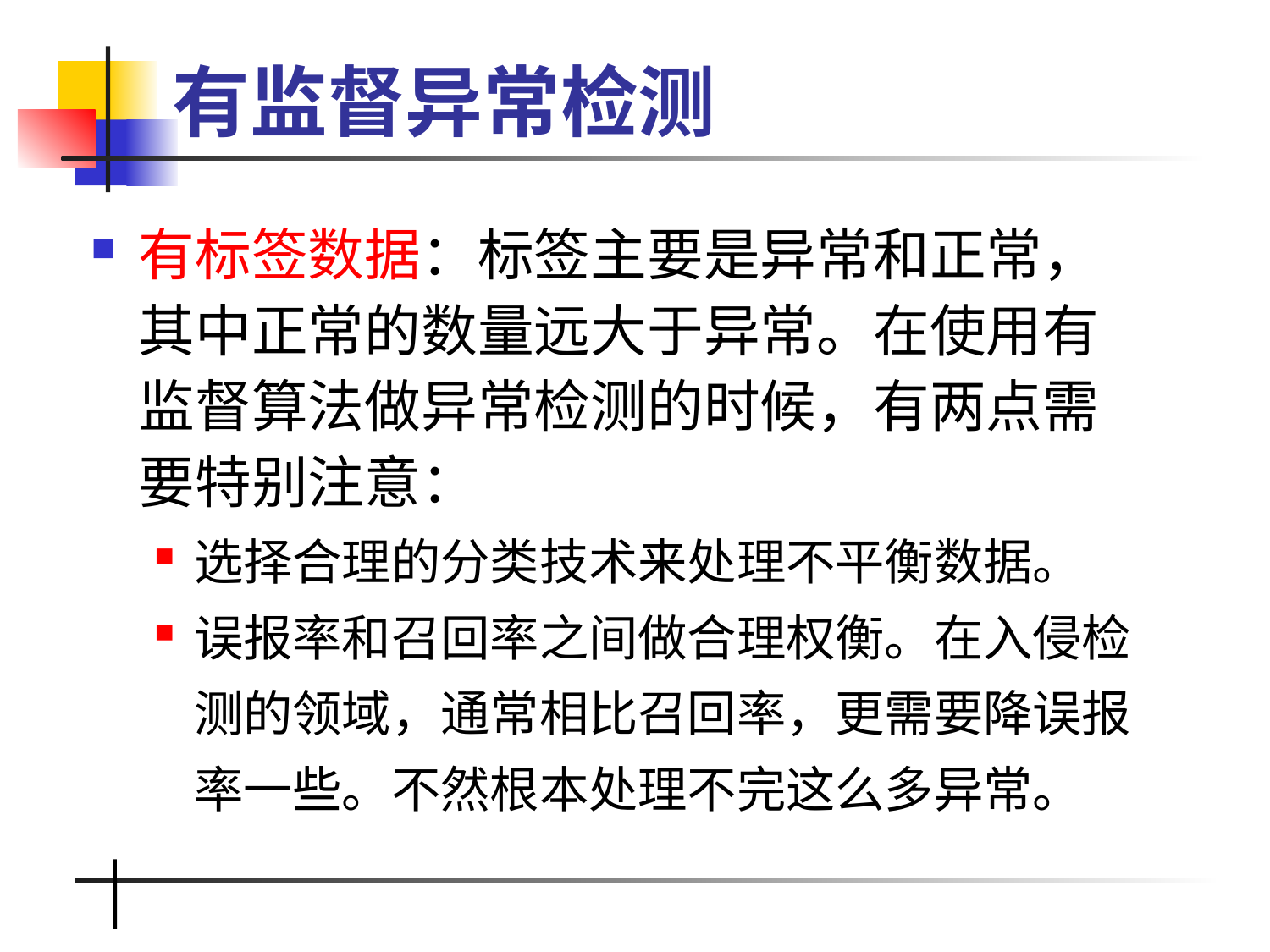

# 有监督异常检测
有标签数据：标签主要是异常和正常，其中正常的数量远大于异常。在使用有监督算法做异常检测的时候，有两点需要特别注意：
选择合理的分类技术来处理不平衡数据。
误报率和召回率之间做合理权衡。在入侵检测的领域，通常相比召回率，更需要降误报率一些。不然根本处理不完这么多异常。